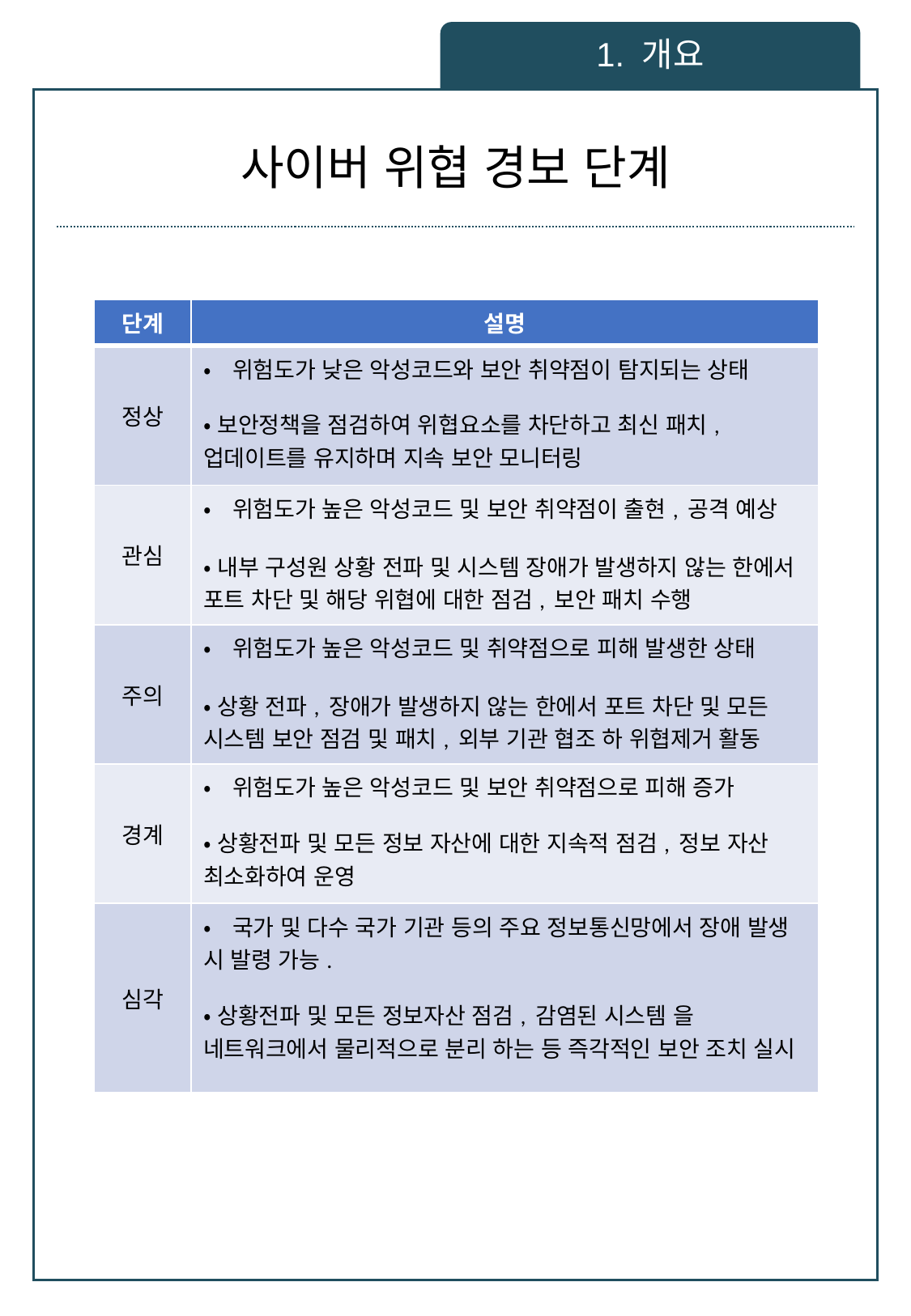

1. 개요

# 사이버 위협 경보 단계

| 단계 | 설명 |
| --- | --- |
| 정상 | •위험도가 낮은 악성코드와 보안 취약점이 탐지되는 상태 •보안정책을 점검하여 위협요소를 차단하고 최신 패치, 업데이트를 유지하며 지속 보안 모니터링 |
| 관심 | •위험도가 높은 악성코드 및 보안 취약점이 출현, 공격 예상 •내부 구성원 상황 전파 및 시스템 장애가 발생하지 않는 한에서 포트 차단 및 해당 위협에 대한 점검, 보안 패치 수행 |
| 주의 | •위험도가 높은 악성코드 및 취약점으로 피해 발생한 상태 •상황 전파, 장애가 발생하지 않는 한에서 포트 차단 및 모든 시스템 보안 점검 및 패치, 외부 기관 협조 하 위협제거 활동 |
| 경계 | •위험도가 높은 악성코드 및 보안 취약점으로 피해 증가 •상황전파 및 모든 정보 자산에 대한 지속적 점검, 정보 자산 최소화하여 운영 |
| 심각 | •국가 및 다수 국가 기관 등의 주요 정보통신망에서 장애 발생 시 발령 가능. •상황전파 및 모든 정보자산 점검, 감염된 시스템 을 네트워크에서 물리적으로 분리 하는 등 즉각적인 보안 조치 실시 |